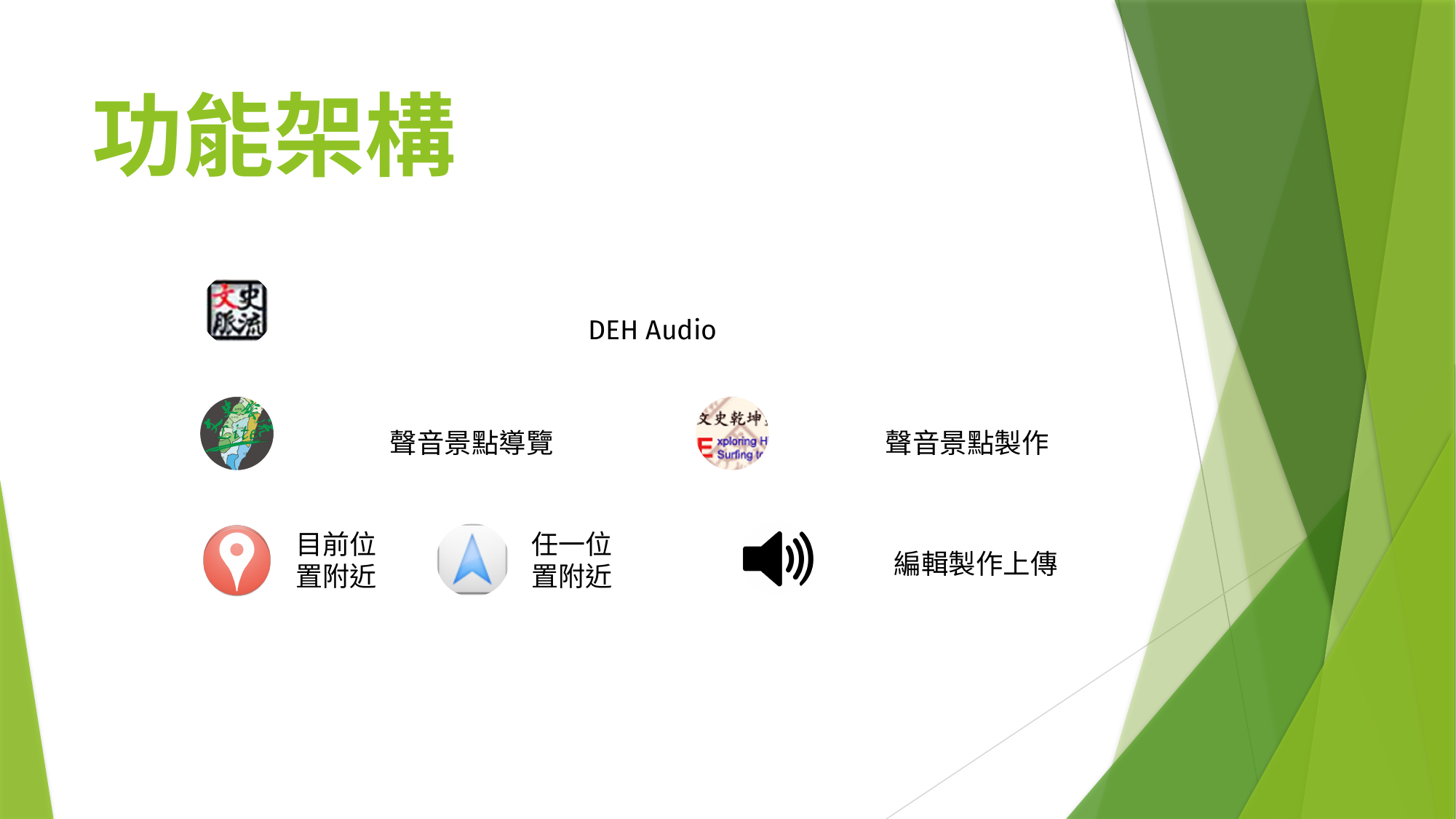

# 功能架構
DEH Audio
聲音景點導覽
目前位置附近
任一位置附近
聲音景點製作
編輯製作上傳